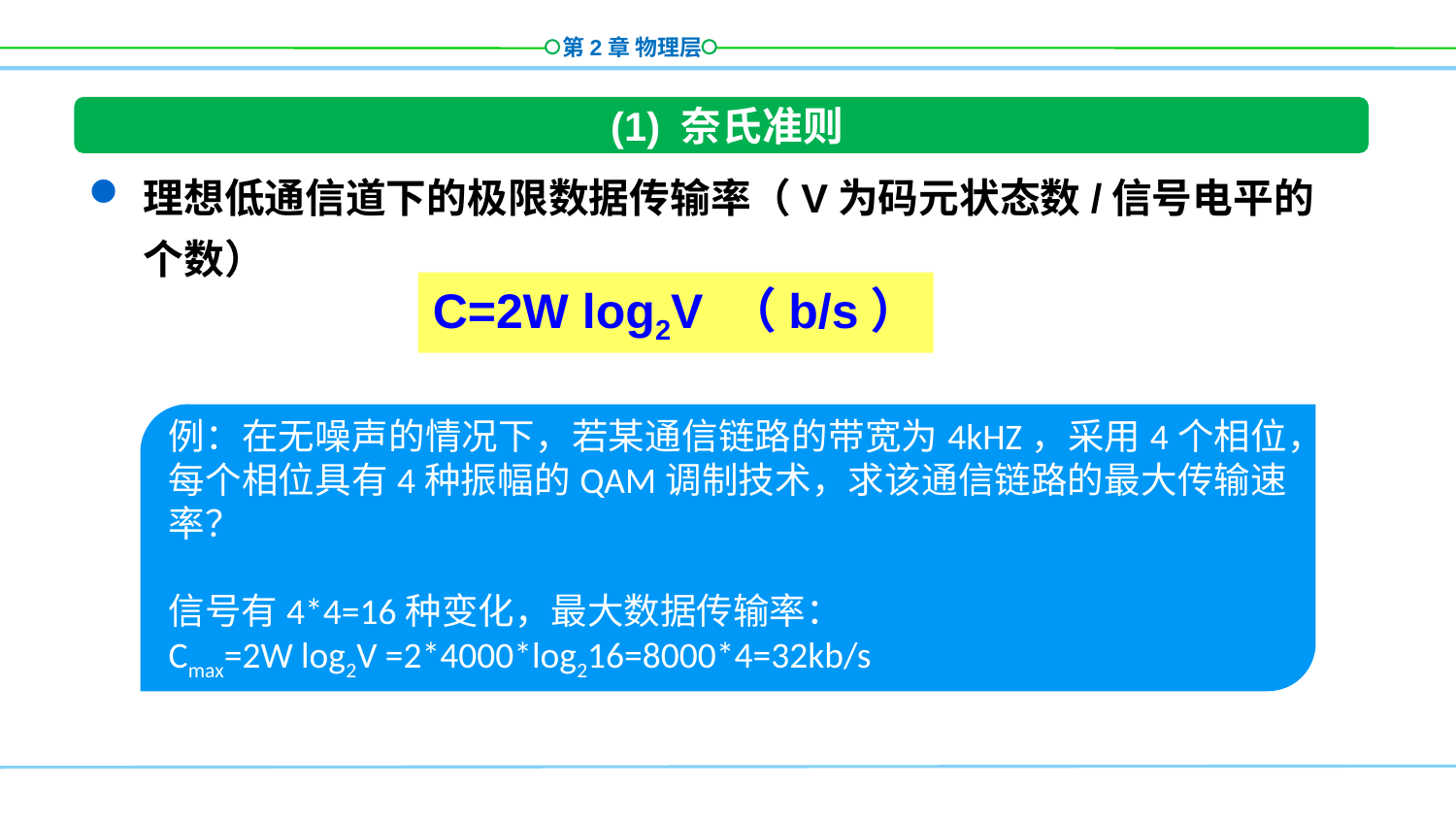

(1) 奈氏准则
理想低通信道下的极限数据传输率（V为码元状态数/信号电平的个数）

C=2W log2V （b/s）
例：在无噪声的情况下，若某通信链路的带宽为4kHZ，采用4个相位，每个相位具有4种振幅的QAM调制技术，求该通信链路的最大传输速率？

信号有4*4=16种变化，最大数据传输率：
Cmax=2W log2V =2*4000*log216=8000*4=32kb/s